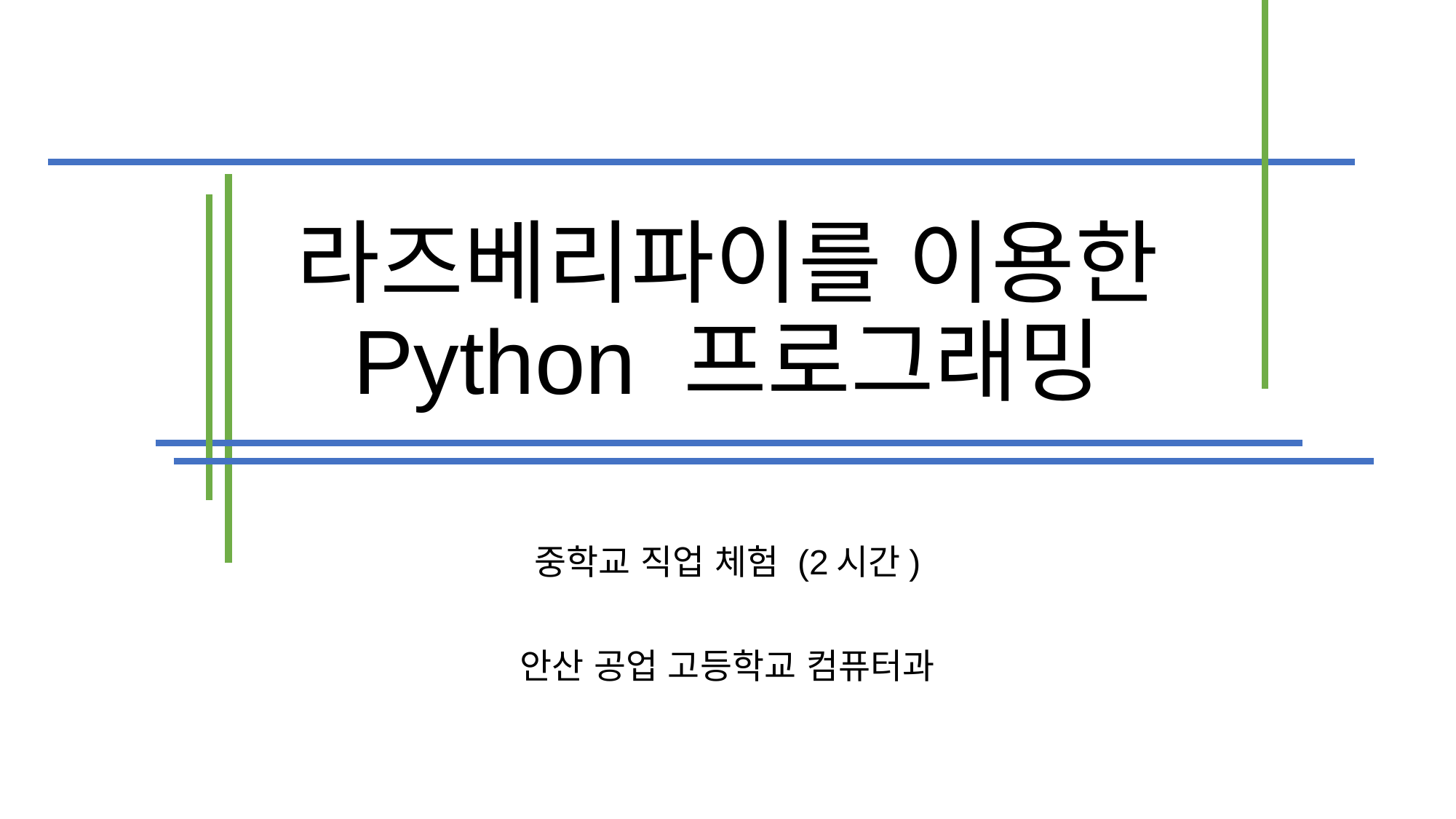

# 라즈베리파이를 이용한 Python 프로그래밍

중학교 직업 체험 (2시간)

안산 공업 고등학교 컴퓨터과